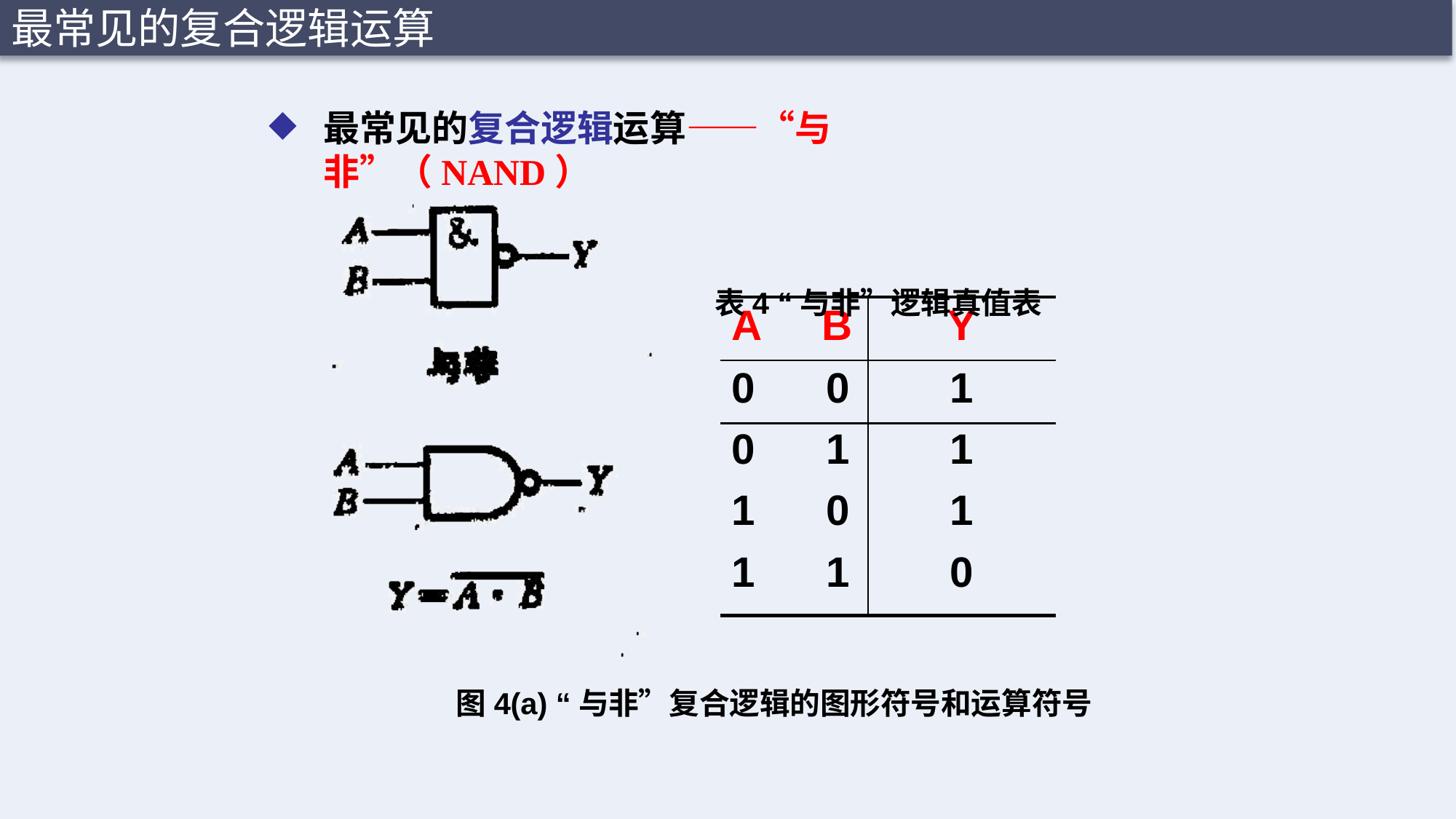

最常见的复合逻辑运算
最常见的复合逻辑运算——“与非”（NAND）

表4 “与非”逻辑真值表

| A | B | Y |
| --- | --- | --- |
| 0 | 0 | 1 |
| 0 | 1 | 1 |
| 1 | 0 | 1 |
| 1 | 1 | 0 |
图4(a) “与非”复合逻辑的图形符号和运算符号